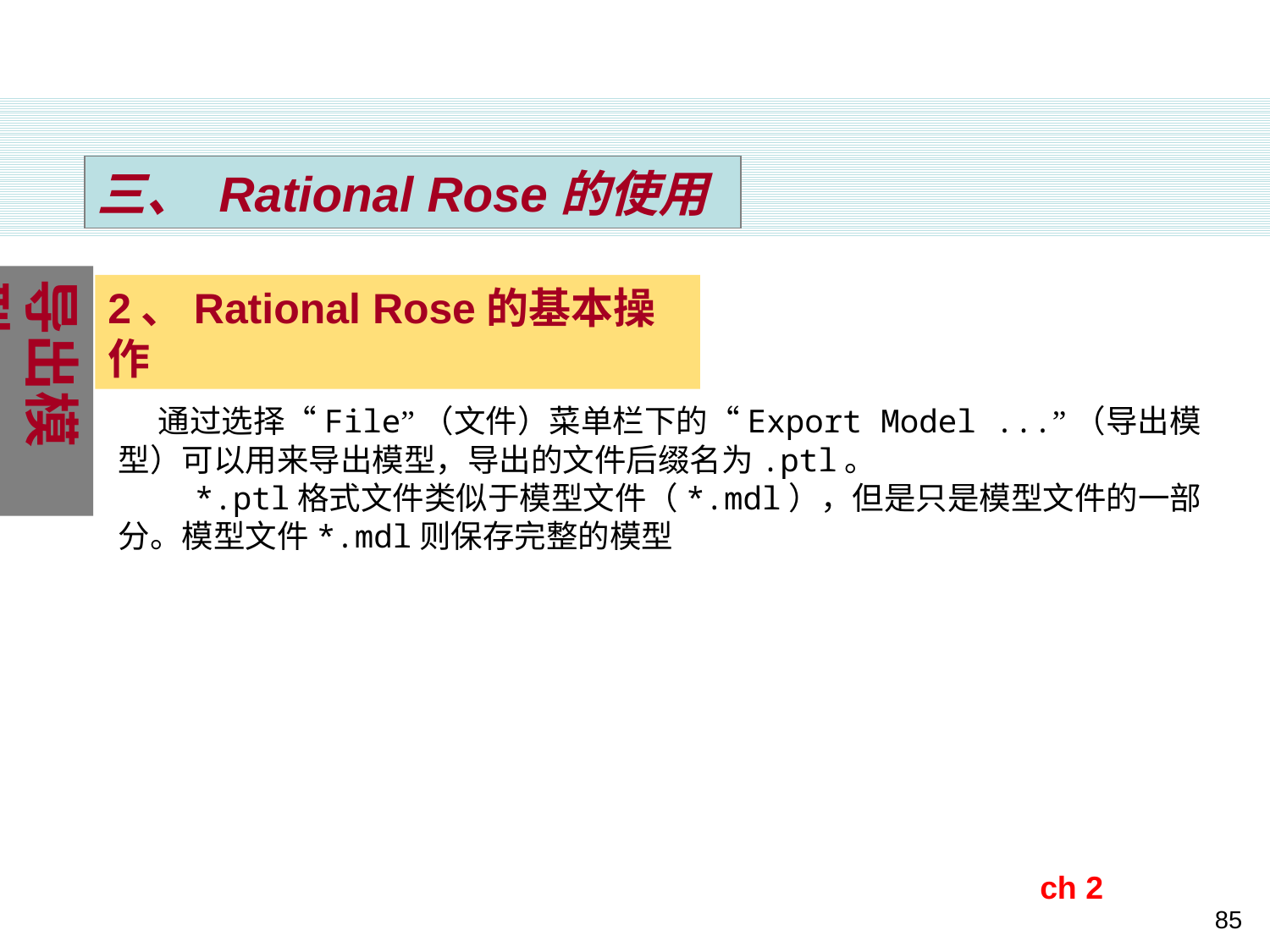

三、 Rational Rose的使用
导出模型
2、Rational Rose的基本操作
    通过选择“File”（文件）菜单栏下的“Export Model ...”（导出模型）可以用来导出模型，导出的文件后缀名为.ptl。
    *.ptl格式文件类似于模型文件（*.mdl），但是只是模型文件的一部分。模型文件*.mdl则保存完整的模型
ch 2
85